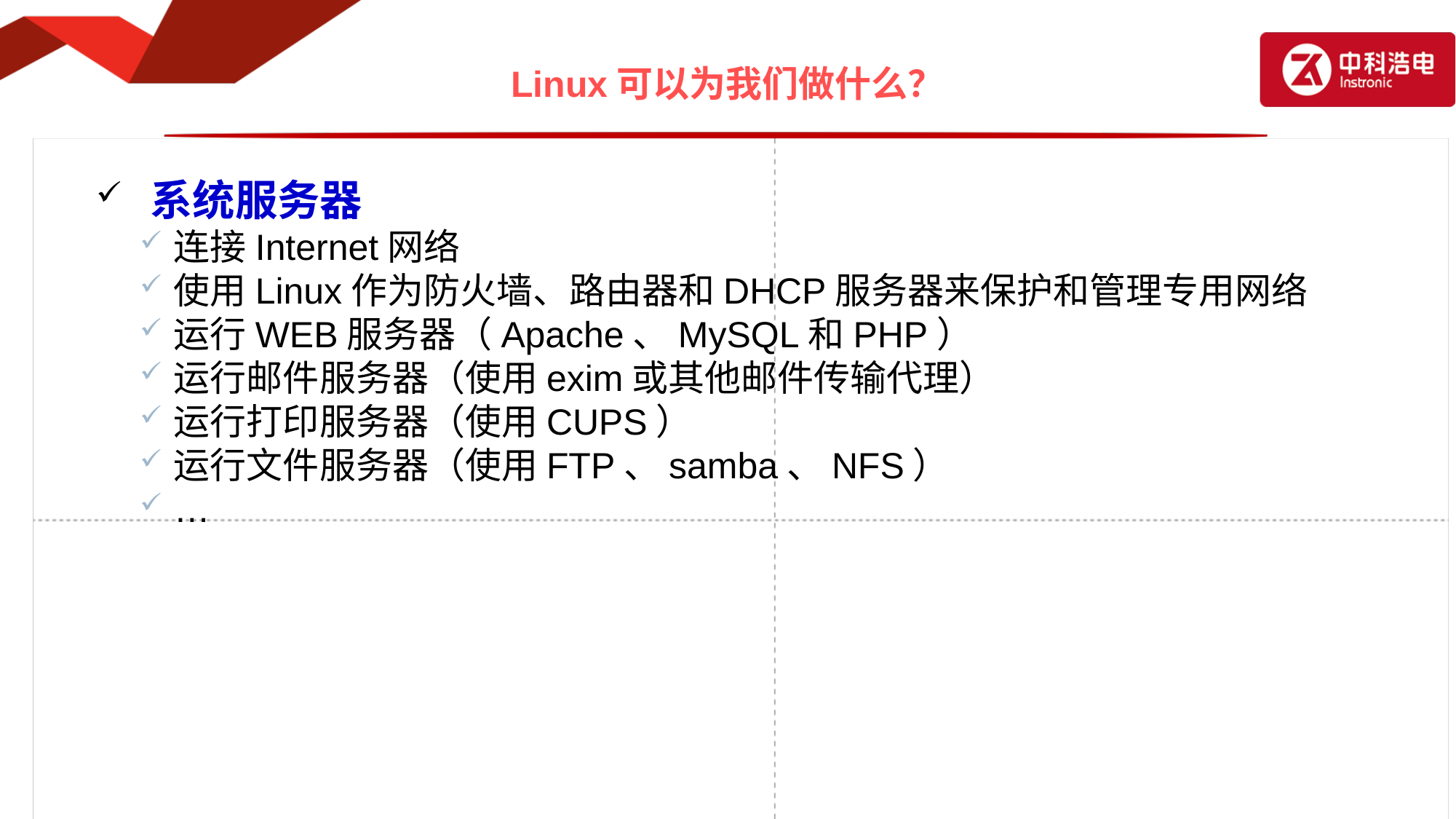

# Linux可以为我们做什么？
系统服务器
连接Internet网络
使用Linux作为防火墙、路由器和DHCP服务器来保护和管理专用网络
运行WEB服务器（Apache、MySQL和PHP）
运行邮件服务器（使用exim或其他邮件传输代理）
运行打印服务器（使用CUPS）
运行文件服务器（使用FTP、samba、NFS）
…